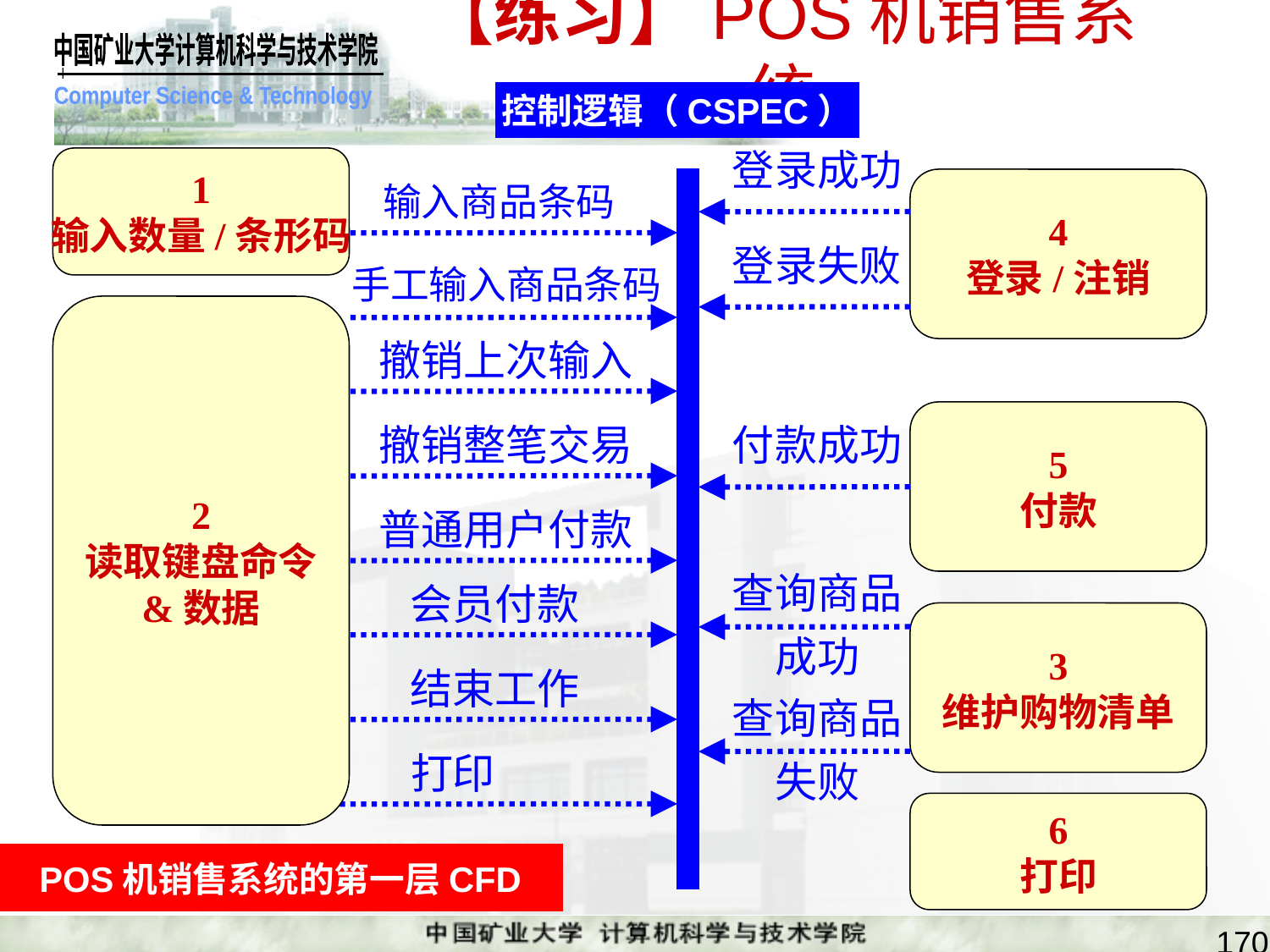

# 【练习】POS机销售系统
控制逻辑（CSPEC）
登录成功

1
输入数量/条形码

4
登录/注销
      输入商品条码

登录失败

手工输入商品条码

2
读取键盘命令
&数据
撤销上次输入

5
付款
撤销整笔交易

付款成功

普通用户付款

查询商品
成功

会员付款

3
维护购物清单
结束工作

查询商品
失败

打印

6
打印
POS机销售系统的第一层CFD
170